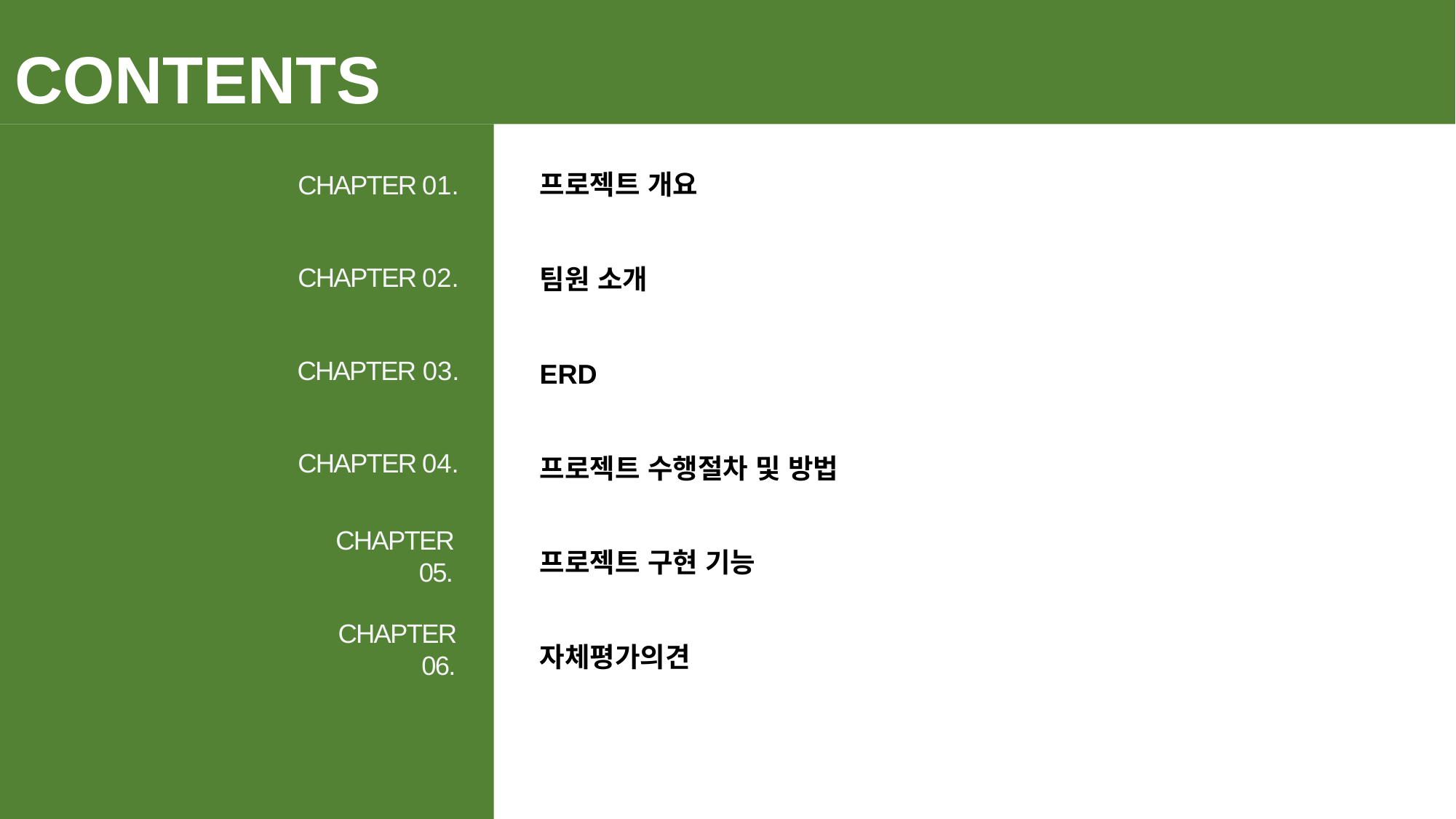

CONTENTS

CHAPTER 01.
프로젝트 개요
CHAPTER 02.
팀원 소개
CHAPTER 03.
ERD
CHAPTER 04.
프로젝트 수행절차 및 방법
CHAPTER 05.
프로젝트 구현 기능
CHAPTER 06.
자체평가의견